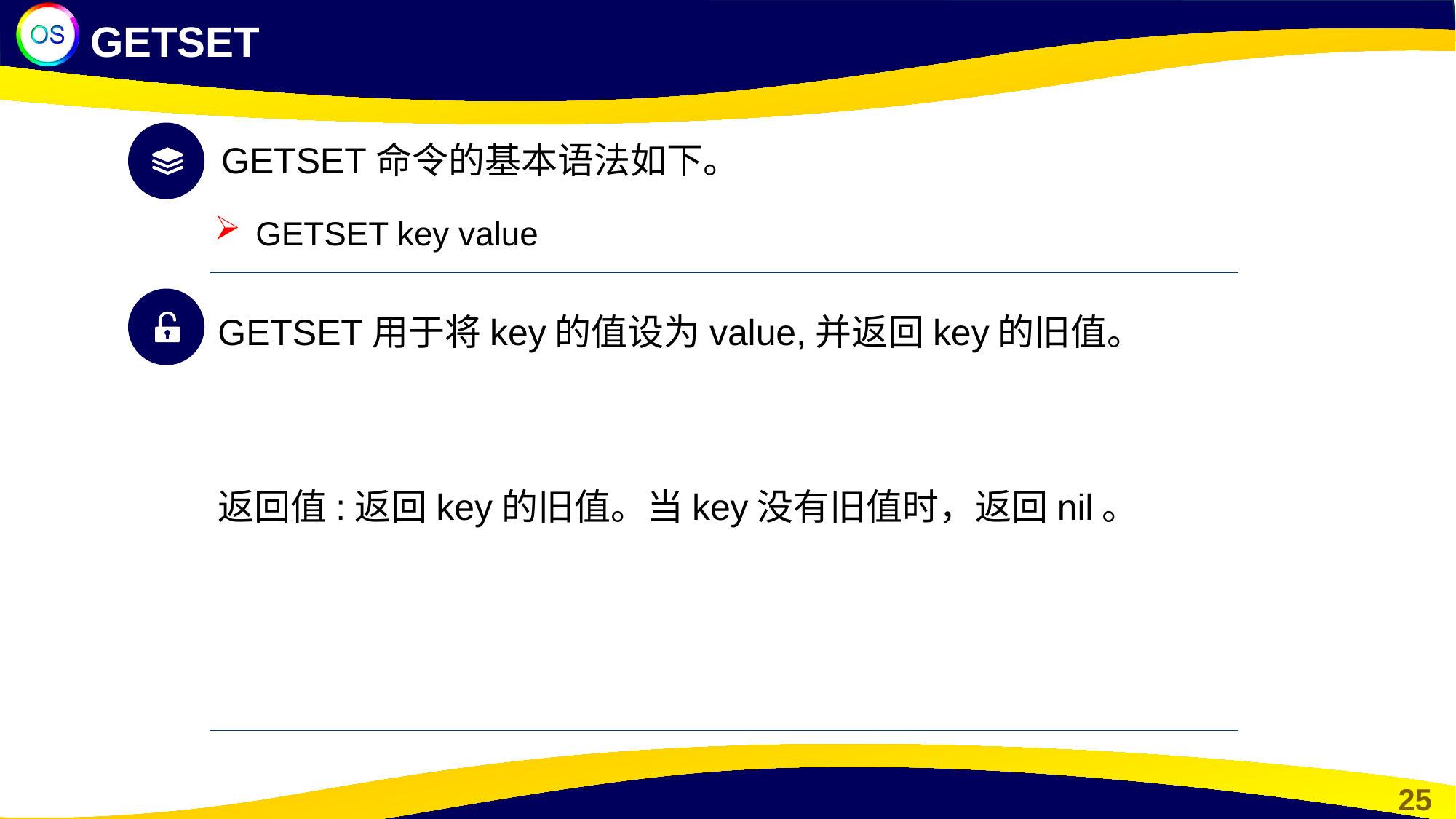

GETSET

GETSET命令的基本语法如下。

GETSET key value

GETSET用于将key的值设为value,并返回key的旧值。

返回值:返回key的旧值。当key没有旧值时，返回nil。